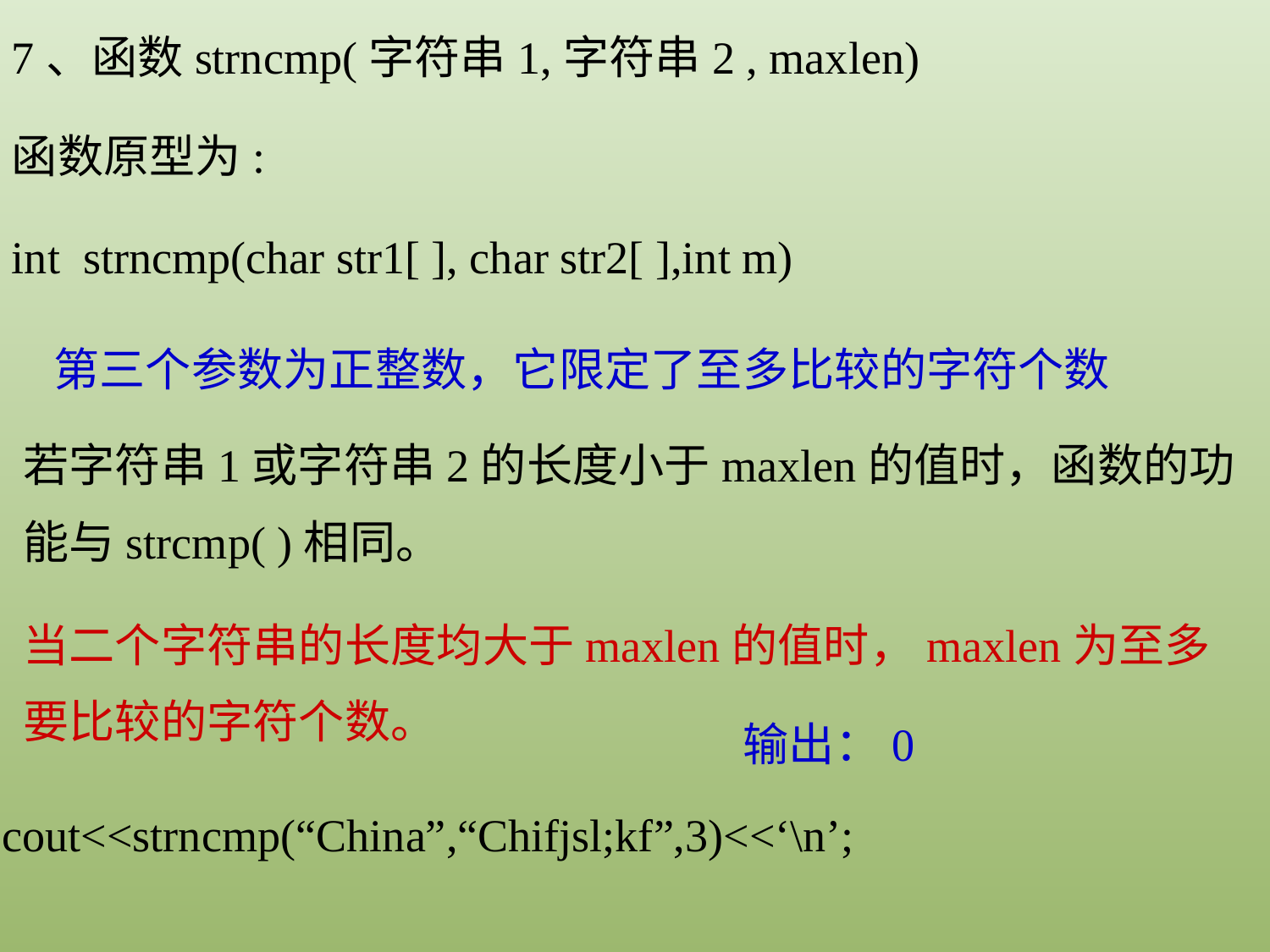

7、函数strncmp(字符串1,字符串2 , maxlen)
函数原型为:
int  strncmp(char str1[ ], char str2[ ],int m)
第三个参数为正整数，它限定了至多比较的字符个数
若字符串1或字符串2的长度小于maxlen的值时，函数的功能与strcmp( )相同。
当二个字符串的长度均大于maxlen的值时，maxlen为至多要比较的字符个数。
输出：0
cout<<strncmp(“China”,“Chifjsl;kf”,3)<<‘\n’;
363